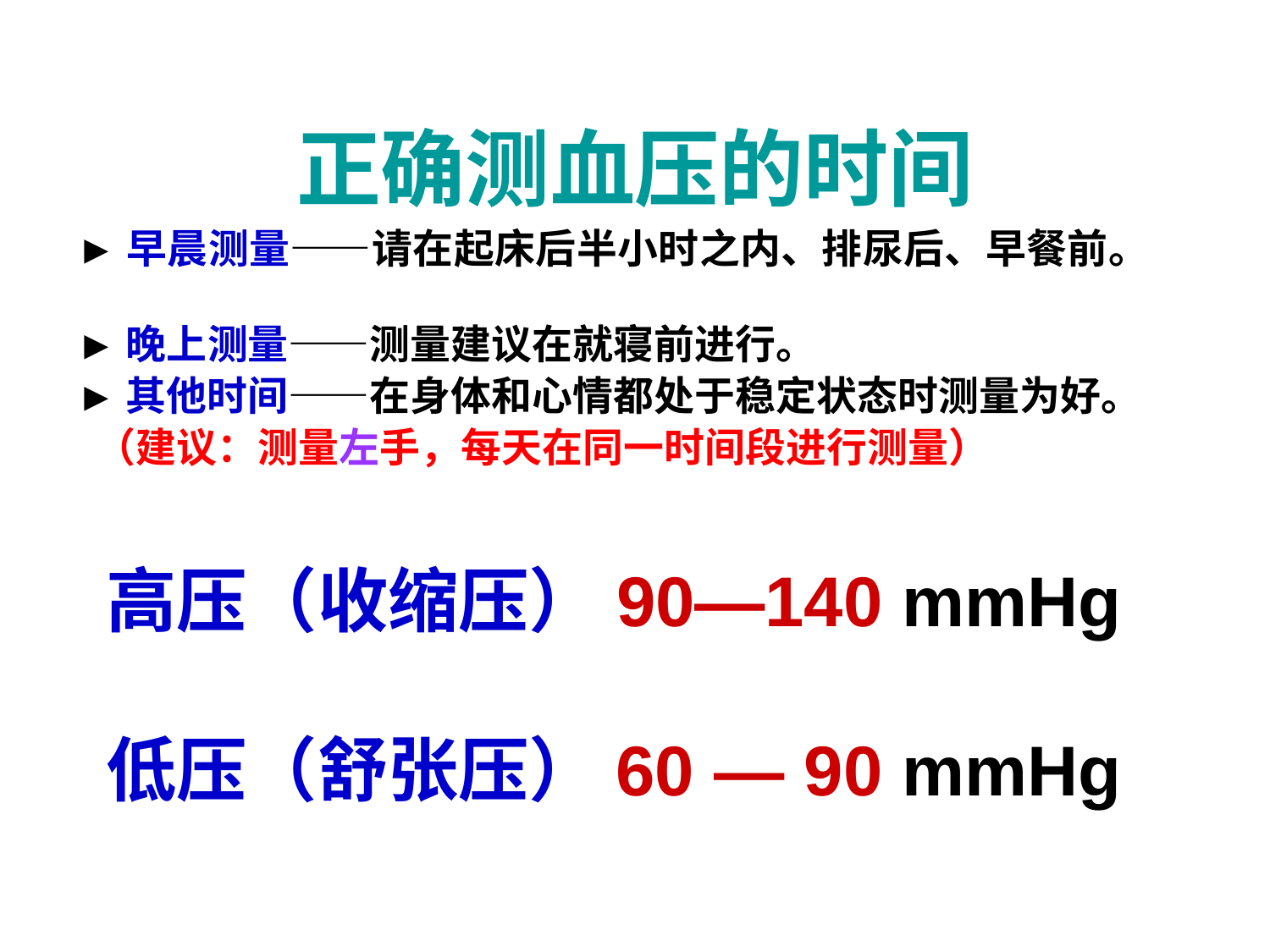

正确测血压的时间
►早晨测量——请在起床后半小时之内、排尿后、早餐前。
►晚上测量——测量建议在就寝前进行。
►其他时间——在身体和心情都处于稳定状态时测量为好。
 （建议：测量左手，每天在同一时间段进行测量）
高压（收缩压）90—140 mmHg

低压（舒张压）60 — 90 mmHg